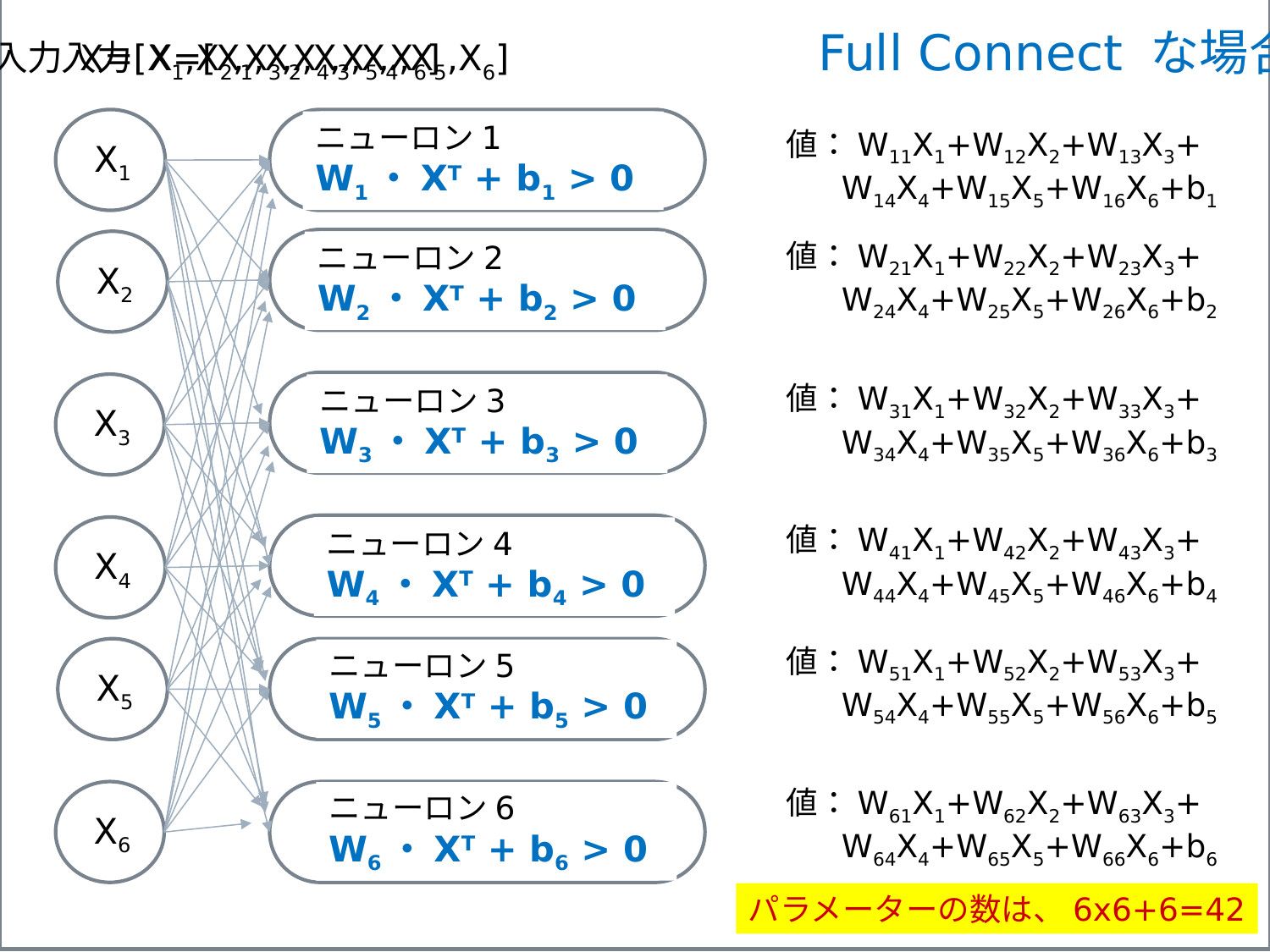

入力 X=[X1,X2,X3,X4,X5,X6]　　　　　　　　　　 Full Connect な場合
入力 X=[X1,X2,X3,X4,X5,X6]

X1
ニューロン1
W1・XT + b1 > 0
値：W11X1+W12X2+W13X3+
       W14X4+W15X5+W16X6+b1

値：W21X1+W22X2+W23X3+
       W24X4+W25X5+W26X6+b2

X2
ニューロン2
W2・XT + b2 > 0

値：W31X1+W32X2+W33X3+
       W34X4+W35X5+W36X6+b3

X3
ニューロン3
W3・XT + b3 > 0
値：W41X1+W42X2+W43X3+
       W44X4+W45X5+W46X6+b4

X4
ニューロン4
W4・XT + b4 > 0
値：W51X1+W52X2+W53X3+
       W54X4+W55X5+W56X6+b5

X5
ニューロン5
W5・XT + b5 > 0
値：W61X1+W62X2+W63X3+
       W64X4+W65X5+W66X6+b6

X6
ニューロン6
W6・XT + b6 > 0
パラメーターの数は、6x6+6=42